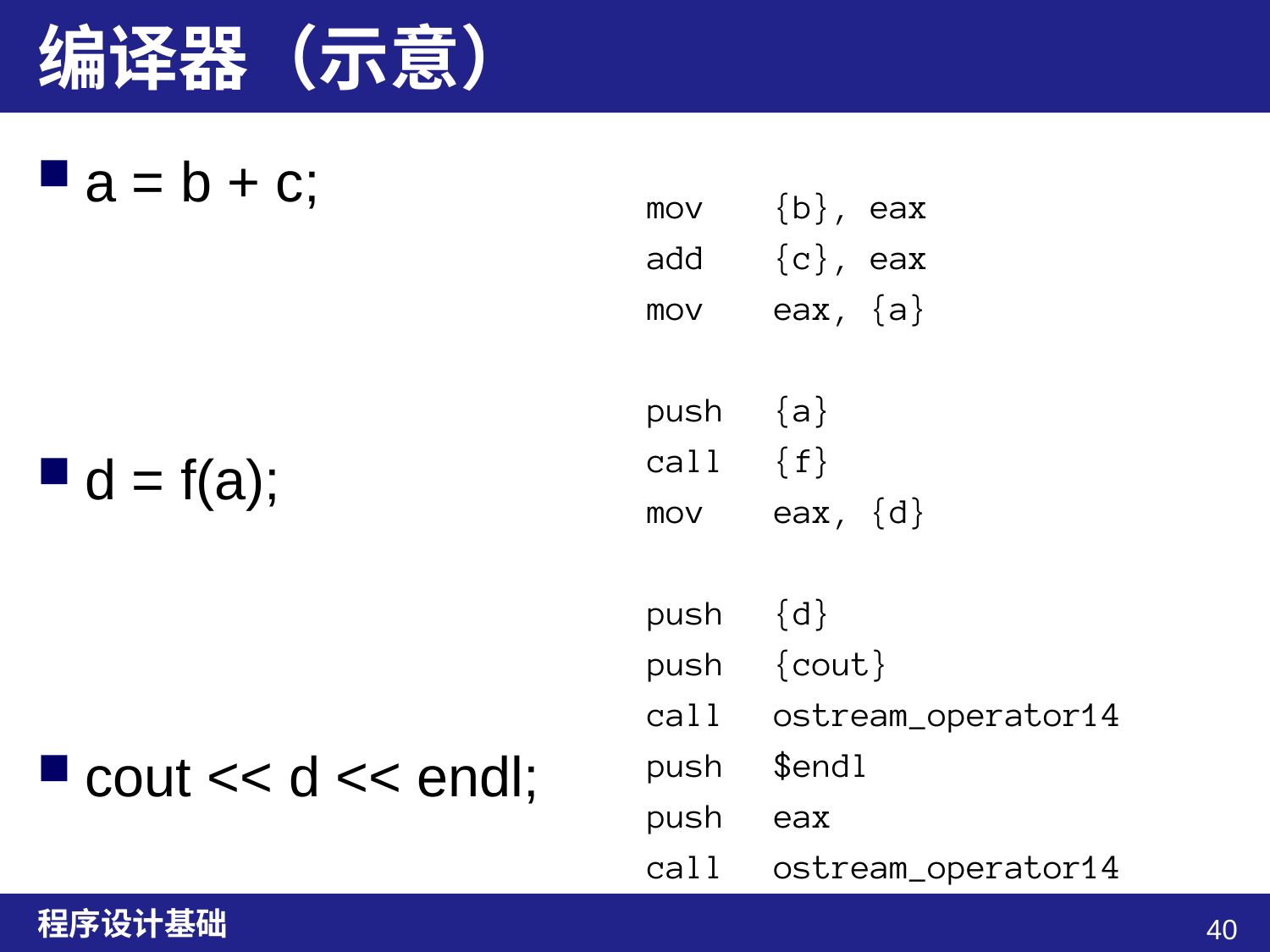

# 编译器（示意）
a = b + c;

d = f(a);

cout << d << endl;
mov	{b}, eax
add	{c}, eax
mov	eax, {a}

push	{a}
call	{f}
mov	eax, {d}

push	{d}
push	{cout}
call	ostream_operator14
push	$endl
push	eax
call	ostream_operator14